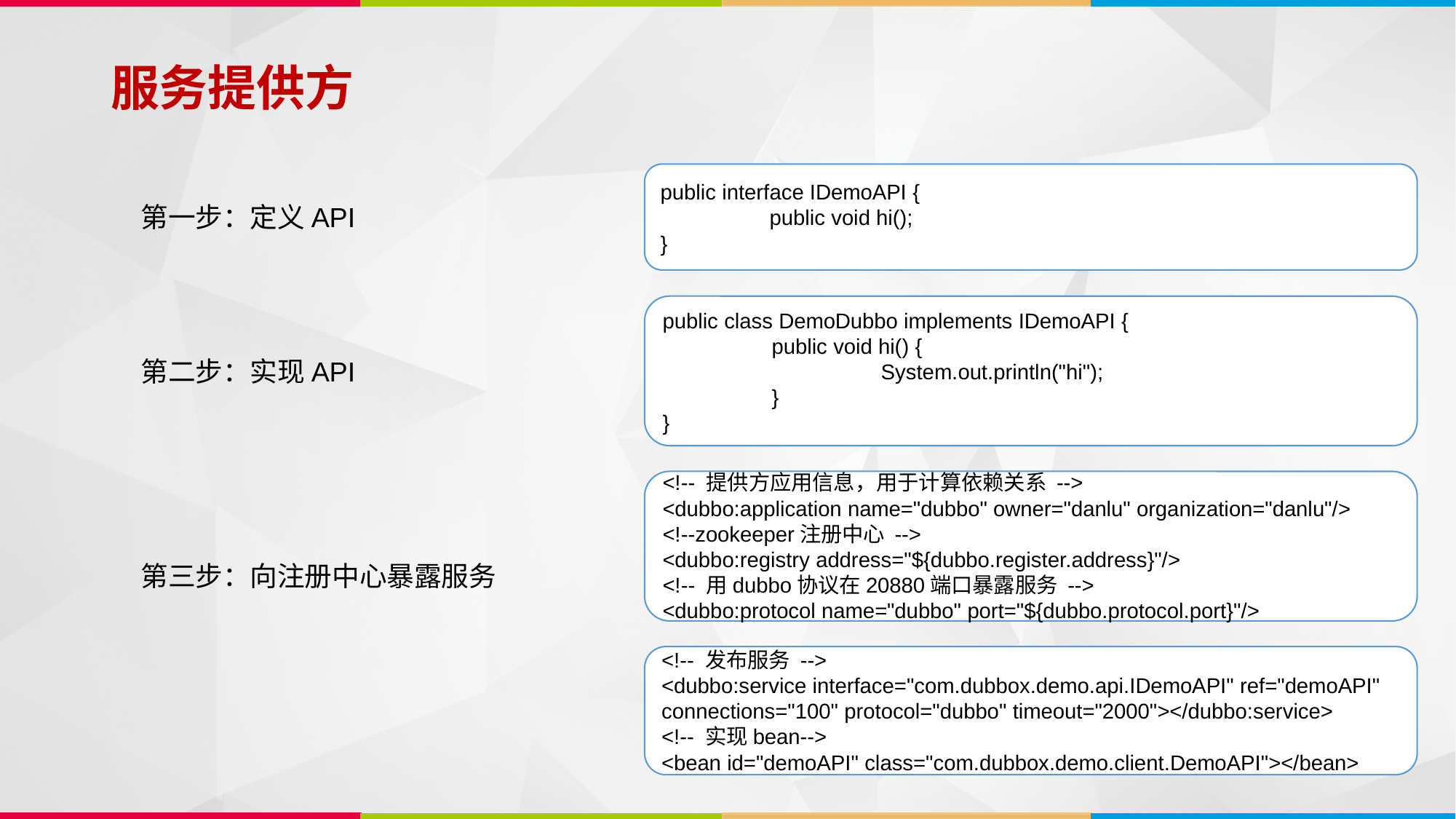

# 服务提供方
public interface IDemoAPI {
	public void hi();
}
第一步：定义API
public class DemoDubbo implements IDemoAPI {
	public void hi() {
		System.out.println("hi");
	}
}
第二步：实现API
<!-- 提供方应用信息，用于计算依赖关系 -->
<dubbo:application name="dubbo" owner="danlu" organization="danlu"/>
<!--zookeeper注册中心 -->
<dubbo:registry address="${dubbo.register.address}"/>
<!-- 用dubbo协议在20880端口暴露服务 -->
<dubbo:protocol name="dubbo" port="${dubbo.protocol.port}"/>
第三步：向注册中心暴露服务
<!-- 发布服务 -->
<dubbo:service interface="com.dubbox.demo.api.IDemoAPI" ref="demoAPI" connections="100" protocol="dubbo" timeout="2000"></dubbo:service>
<!-- 实现bean-->
<bean id="demoAPI" class="com.dubbox.demo.client.DemoAPI"></bean>